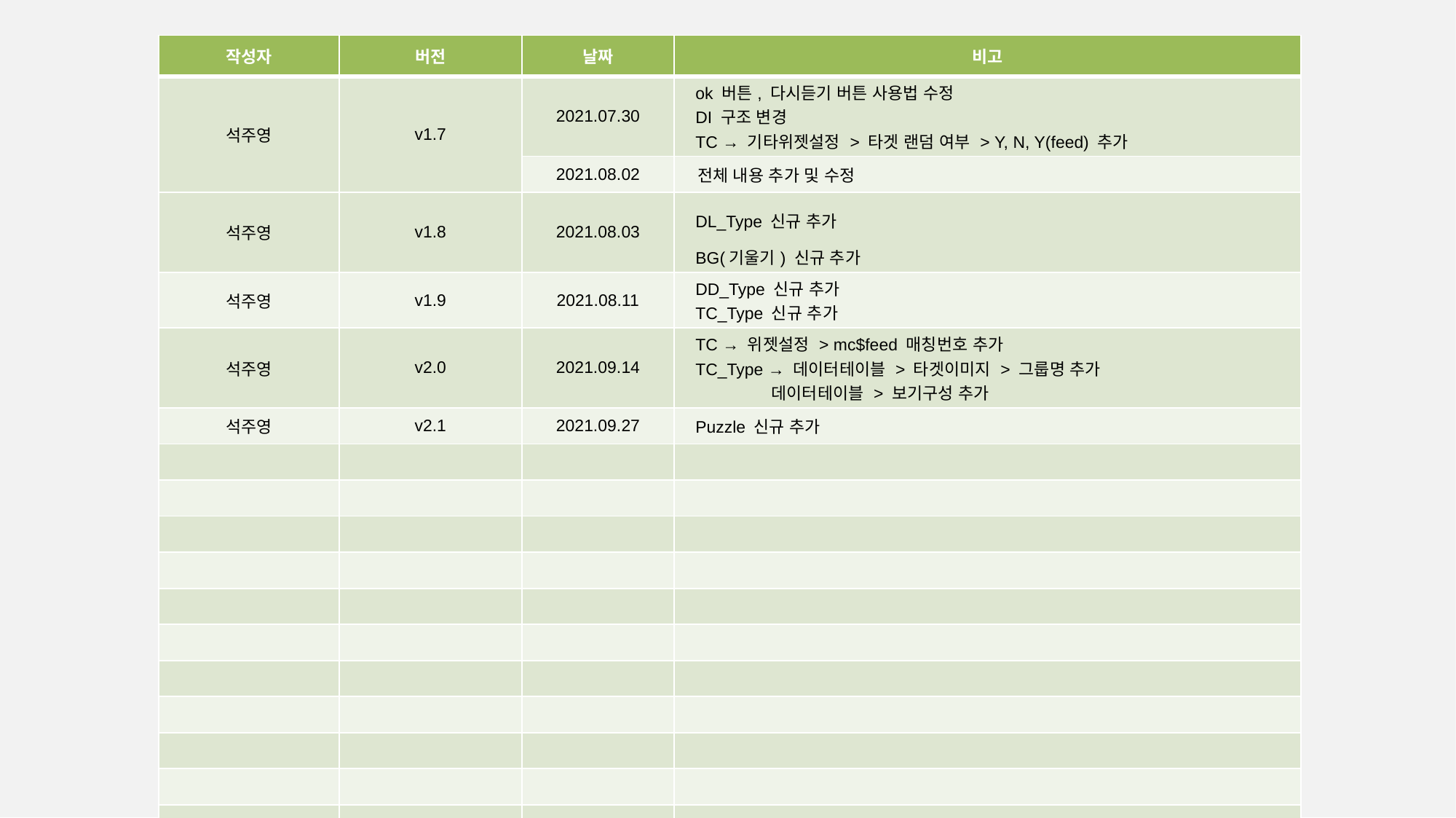

| 작성자 | 버전 | 날짜 | 비고 |
| --- | --- | --- | --- |
| 석주영 | v1.7 | 2021.07.30 | ok 버튼, 다시듣기 버튼 사용법 수정 DI 구조 변경 TC → 기타위젯설정 > 타겟 랜덤 여부 > Y, N, Y(feed) 추가 |
|  |  | 2021.08.02 | 전체 내용 추가 및 수정 |
| 석주영 | v1.8 | 2021.08.03 | DL\_Type 신규 추가 BG(기울기) 신규 추가 |
| 석주영 | v1.9 | 2021.08.11 | DD\_Type 신규 추가 TC\_Type 신규 추가 |
| 석주영 | v2.0 | 2021.09.14 | TC → 위젯설정 > mc$feed 매칭번호 추가 TC\_Type → 데이터테이블 > 타겟이미지 > 그룹명 추가 데이터테이블 > 보기구성 추가 |
| 석주영 | v2.1 | 2021.09.27 | Puzzle 신규 추가 |
|  |  |  |  |
|  |  |  |  |
|  |  |  |  |
|  |  |  |  |
|  |  |  |  |
|  |  |  |  |
|  |  |  |  |
|  |  |  |  |
|  |  |  |  |
|  |  |  |  |
|  |  |  |  |